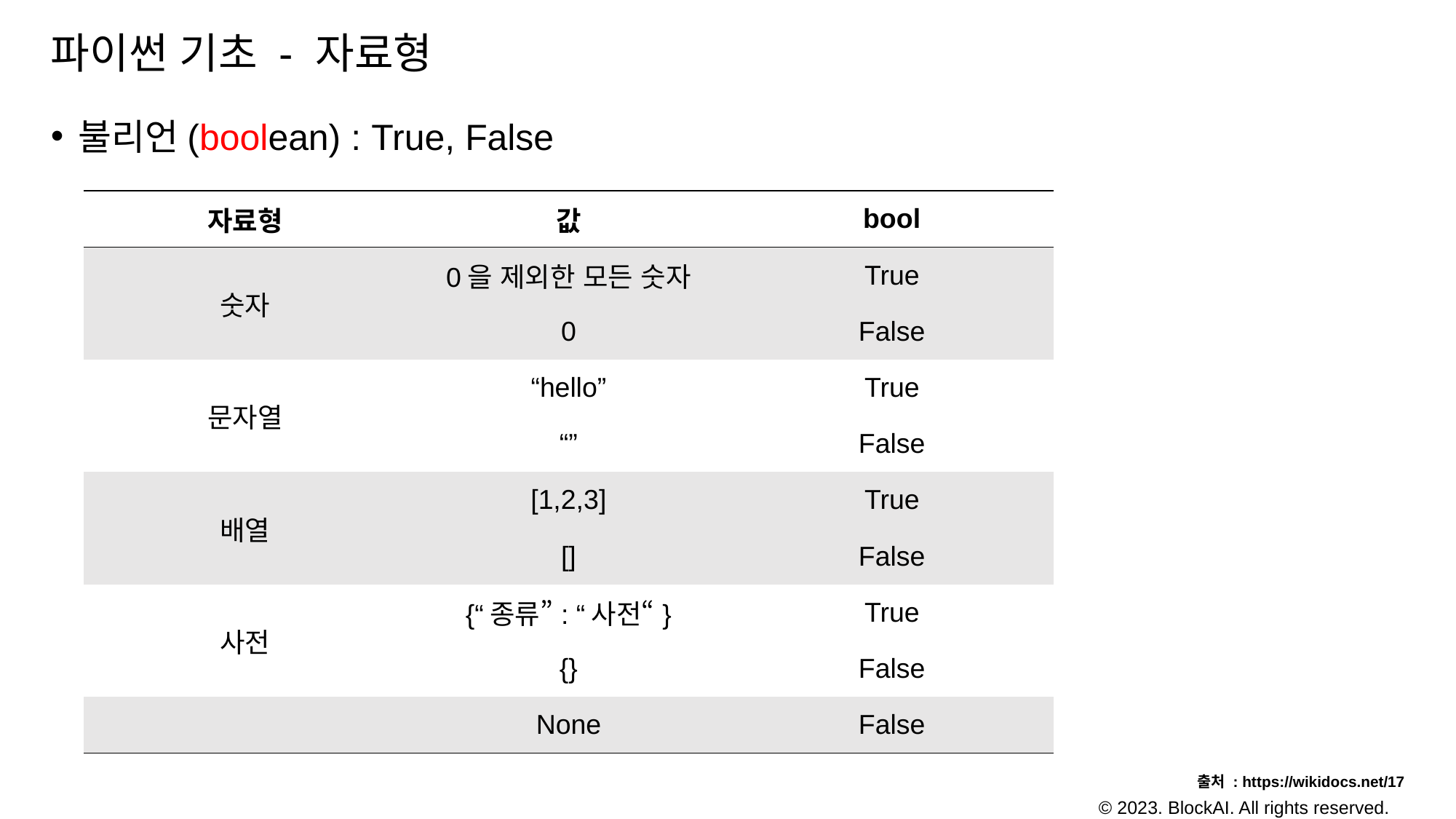

# 파이썬 기초 - 자료형
불리언(boolean) : True, False
| 자료형 | 값 | bool |
| --- | --- | --- |
| 숫자 | 0을 제외한 모든 숫자 | True |
|  | 0 | False |
| 문자열 | “hello” | True |
|  | “” | False |
| 배열 | [1,2,3] | True |
|  | [] | False |
| 사전 | {“종류”: “사전“} | True |
|  | {} | False |
|  | None | False |
출처 : https://wikidocs.net/17